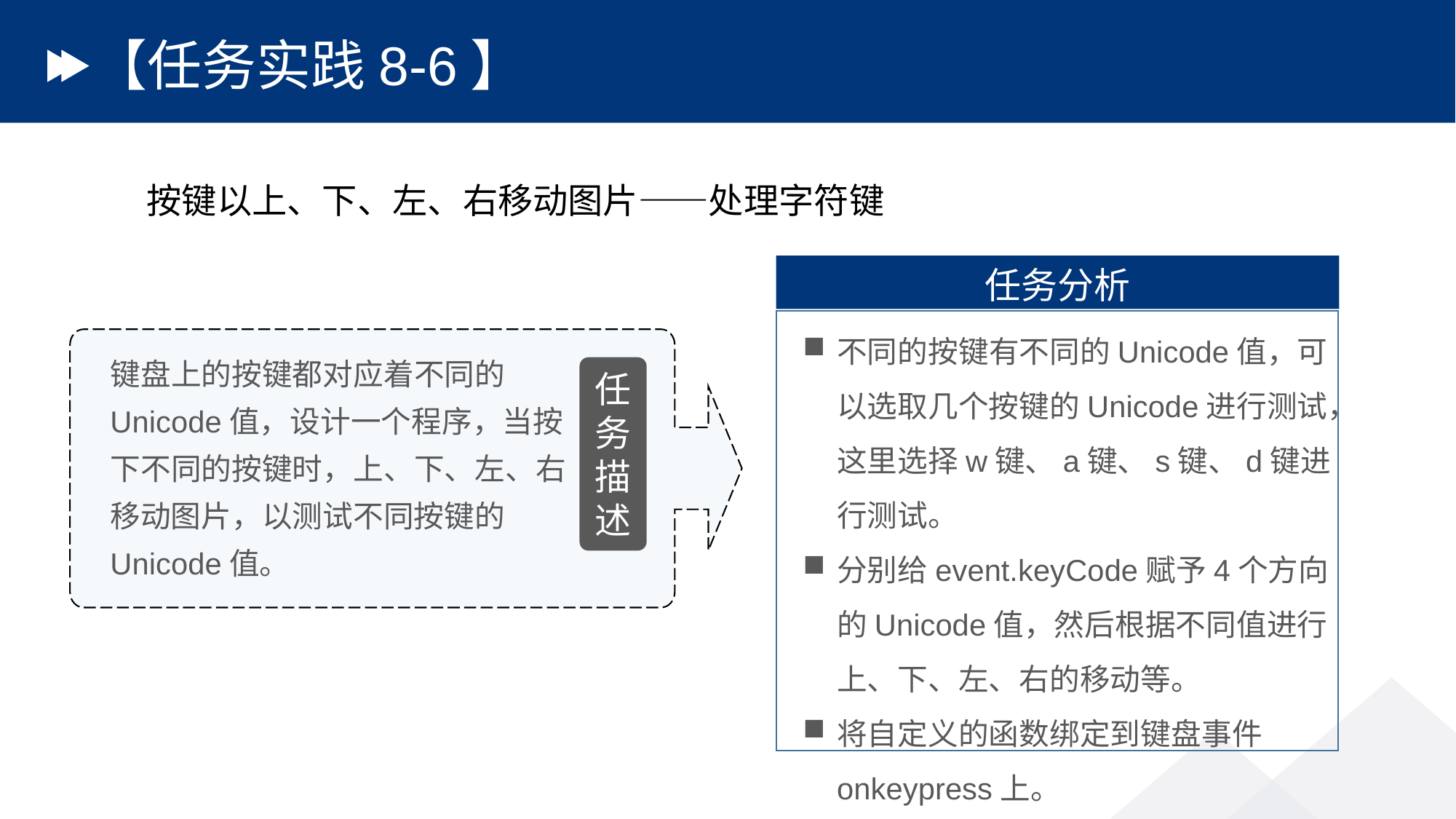

# 【任务实践8-6】
按键以上、下、左、右移动图片——处理字符键

任务分析
不同的按键有不同的Unicode值，可以选取几个按键的Unicode进行测试，这里选择w键、a键、s键、d键进行测试。
分别给event.keyCode赋予4个方向的Unicode值，然后根据不同值进行上、下、左、右的移动等。
将自定义的函数绑定到键盘事件onkeypress上。

键盘上的按键都对应着不同的Unicode值，设计一个程序，当按下不同的按键时，上、下、左、右移动图片，以测试不同按键的Unicode值。
任务描述